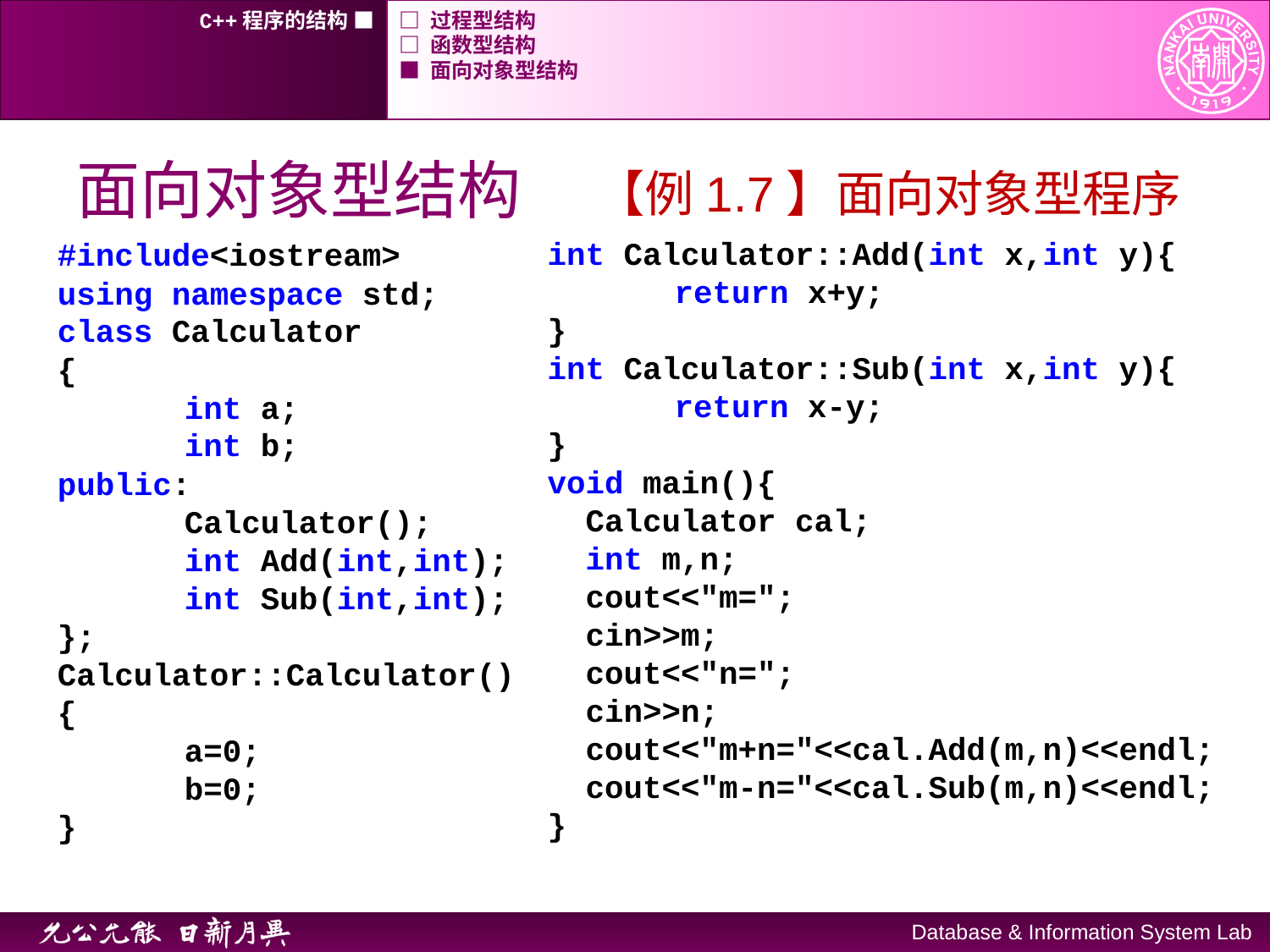

C++程序的结构 ■
□ 过程型结构
□ 函数型结构
■ 面向对象型结构
# 面向对象型结构
【例1.7】面向对象型程序
int Calculator::Add(int x,int y){
	return x+y;
}
int Calculator::Sub(int x,int y){
	return x-y;
}
void main(){
  Calculator cal;
  int m,n;
  cout<<"m=";
  cin>>m;
  cout<<"n=";
  cin>>n;
  cout<<"m+n="<<cal.Add(m,n)<<endl;
  cout<<"m-n="<<cal.Sub(m,n)<<endl;
}
#include<iostream>
using namespace std;
class Calculator
{
	int a;
	int b;
public:
	Calculator();
	int Add(int,int);
	int Sub(int,int);
};
Calculator::Calculator()
{
	a=0;
	b=0;
}